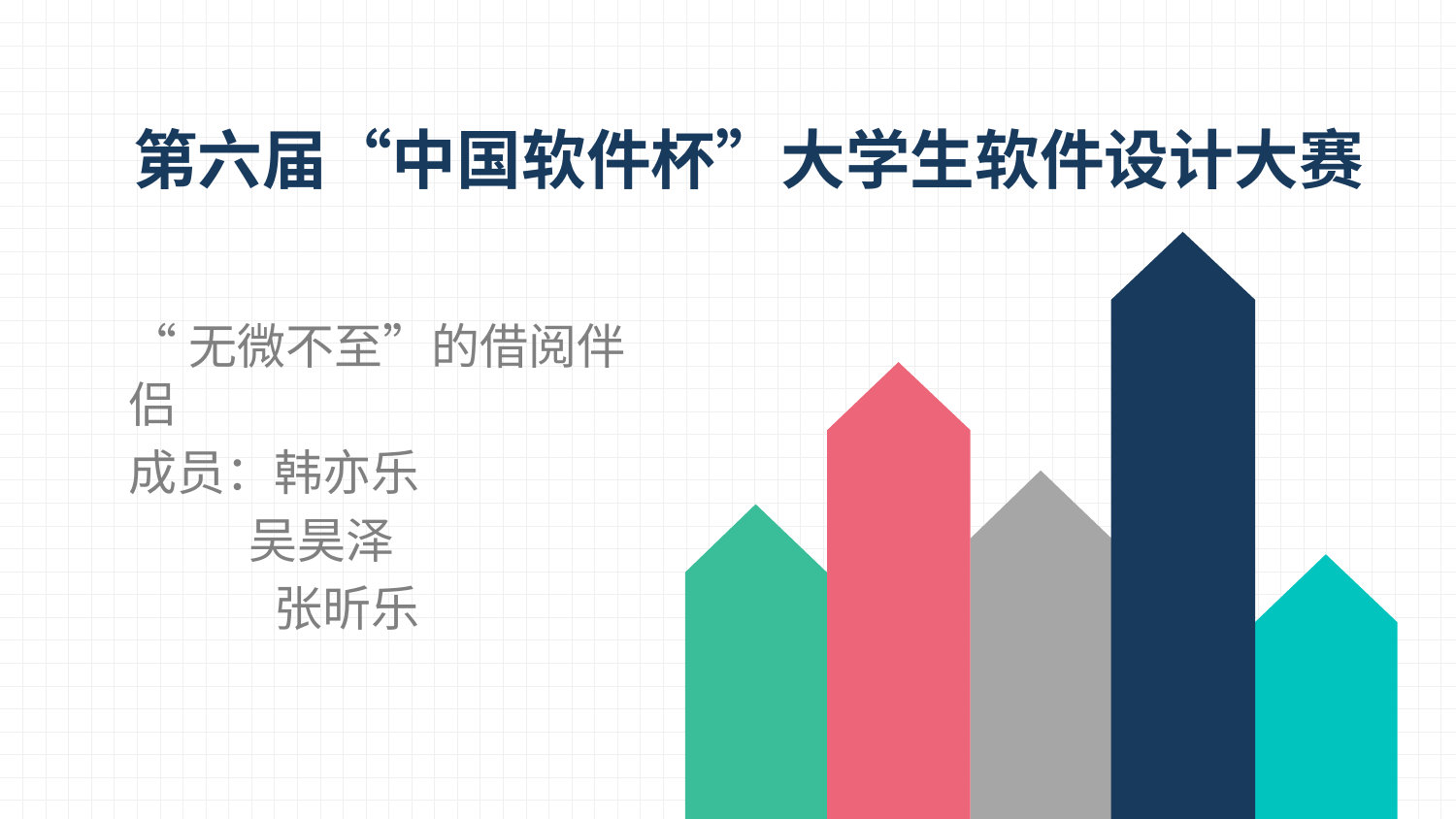

第六届“中国软件杯”大学生软件设计大赛

“无微不至”的借阅伴侣
成员：韩亦乐
          吴昊泽
	张昕乐